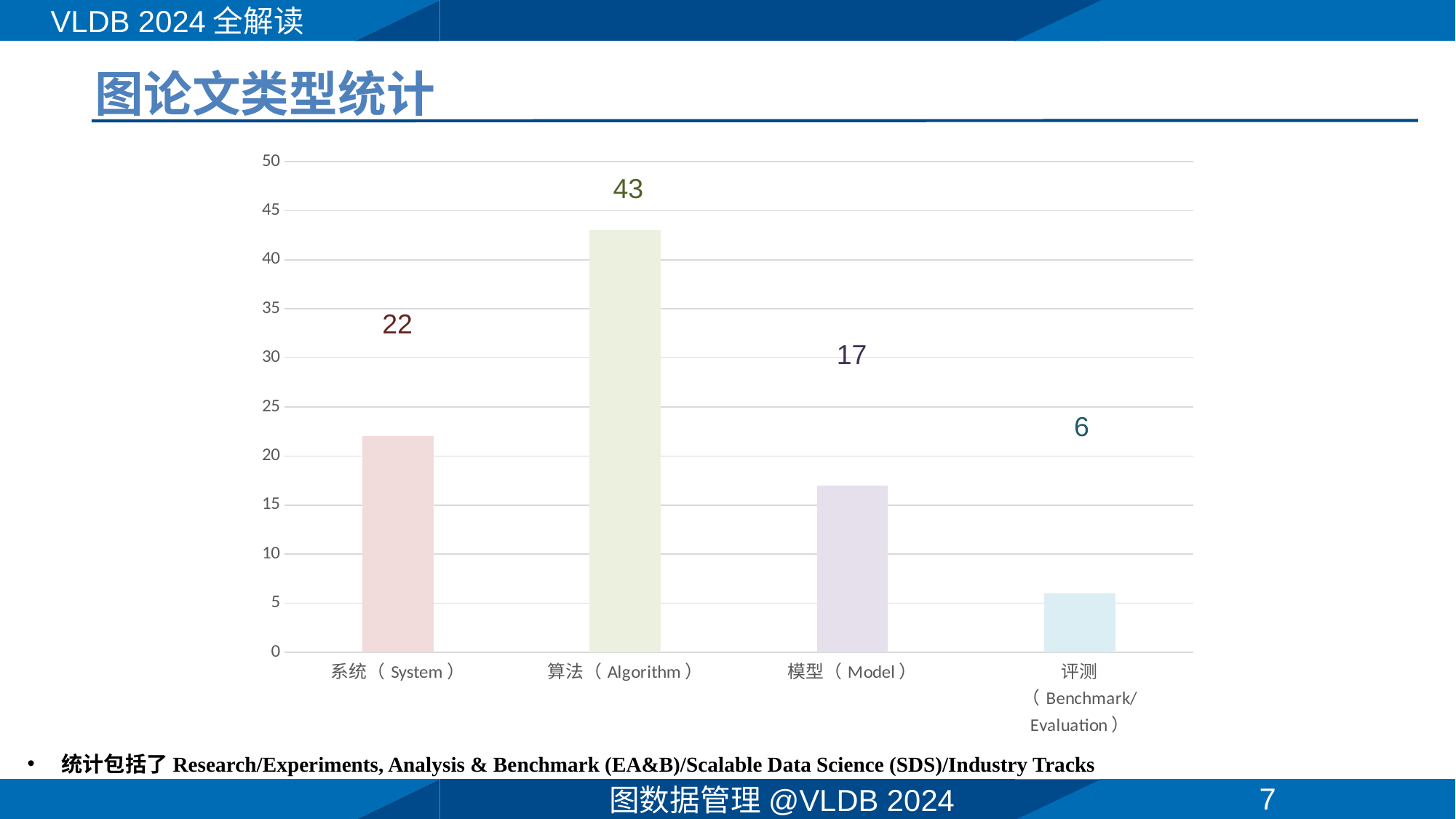

VLDB 2024全解读

# 图论文类型统计

### Chart

| Category | 系列 1 |
|---|---|
| 系统（System） | 22.0 |
| 算法（Algorithm） | 43.0 |
| 模型（Model） | 17.0 |
| 评测（Benchmark/Evaluation） | 6.0 |
43
22
17
6
统计包括了Research/Experiments, Analysis & Benchmark (EA&B)/Scalable Data Science (SDS)/Industry Tracks
7
图数据管理@VLDB 2024